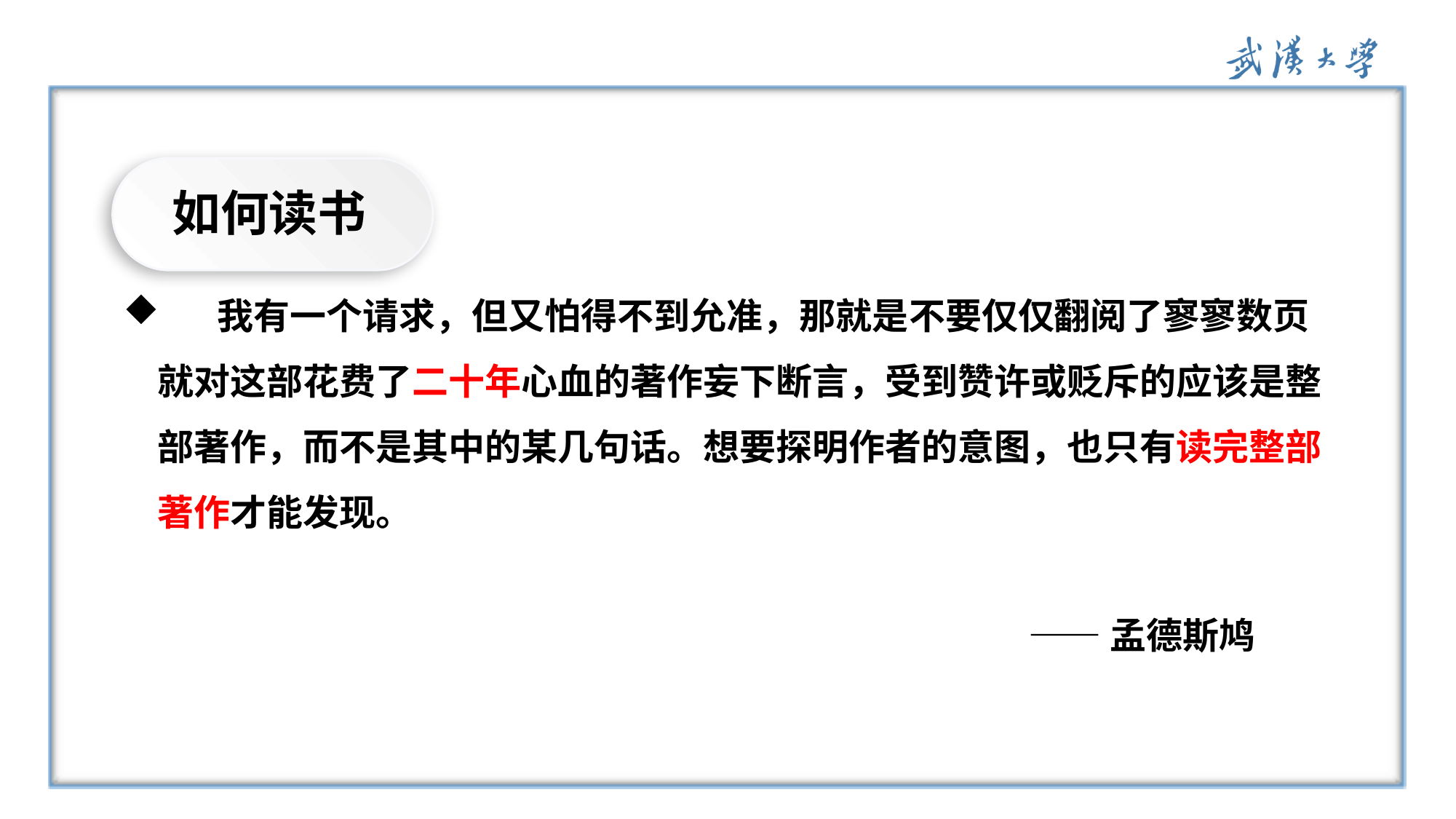

如何读书
      我有一个请求，但又怕得不到允准，那就是不要仅仅翻阅了寥寥数页就对这部花费了二十年心血的著作妄下断言，受到赞许或贬斥的应该是整部著作，而不是其中的某几句话。想要探明作者的意图，也只有读完整部著作才能发现。

——孟德斯鸠